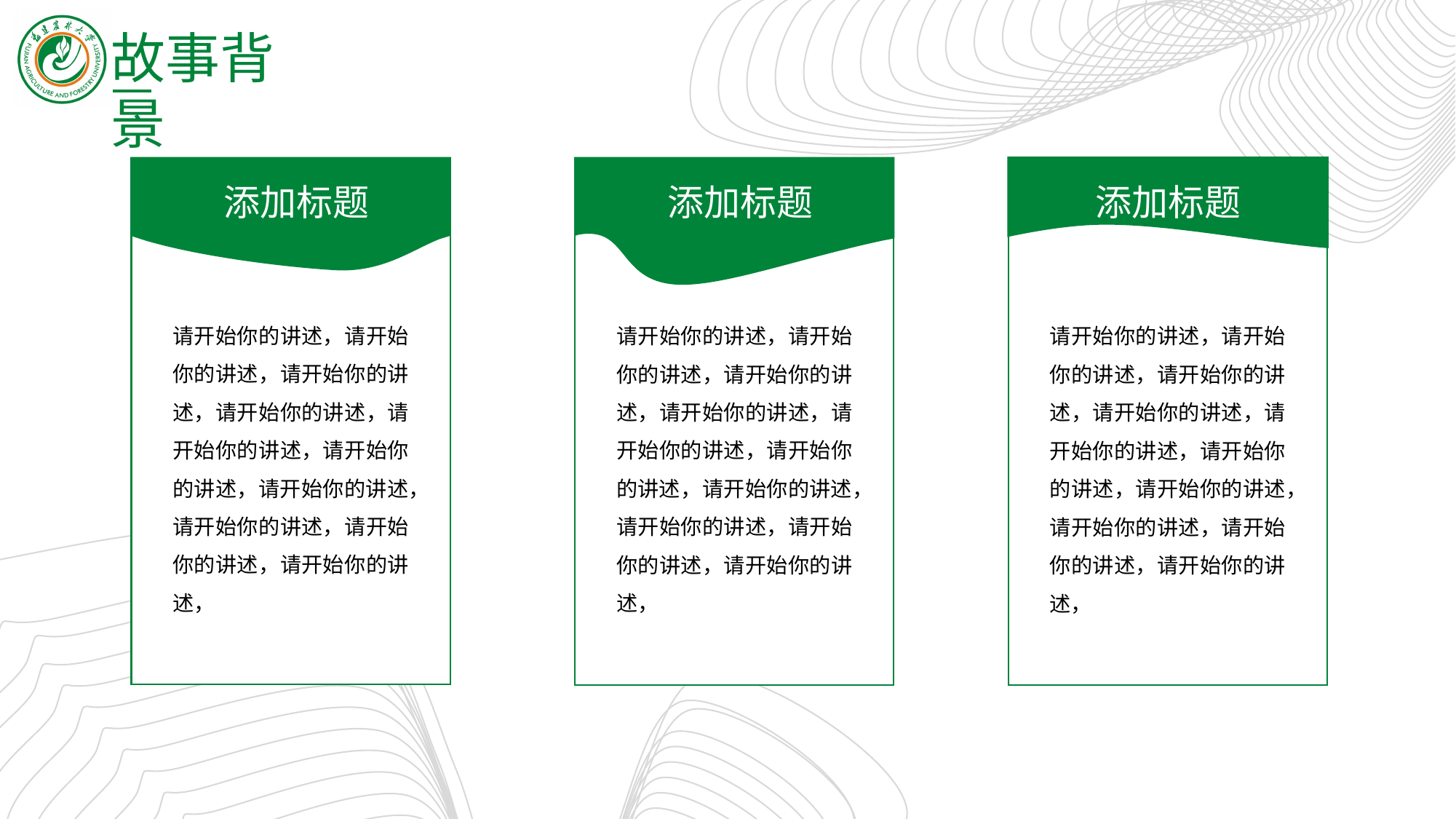

故事背景

添加标题
添加标题
添加标题
请开始你的讲述，请开始你的讲述，请开始你的讲述，请开始你的讲述，请开始你的讲述，请开始你的讲述，请开始你的讲述，请开始你的讲述，请开始你的讲述，请开始你的讲述，
请开始你的讲述，请开始你的讲述，请开始你的讲述，请开始你的讲述，请开始你的讲述，请开始你的讲述，请开始你的讲述，请开始你的讲述，请开始你的讲述，请开始你的讲述，
请开始你的讲述，请开始你的讲述，请开始你的讲述，请开始你的讲述，请开始你的讲述，请开始你的讲述，请开始你的讲述，请开始你的讲述，请开始你的讲述，请开始你的讲述，